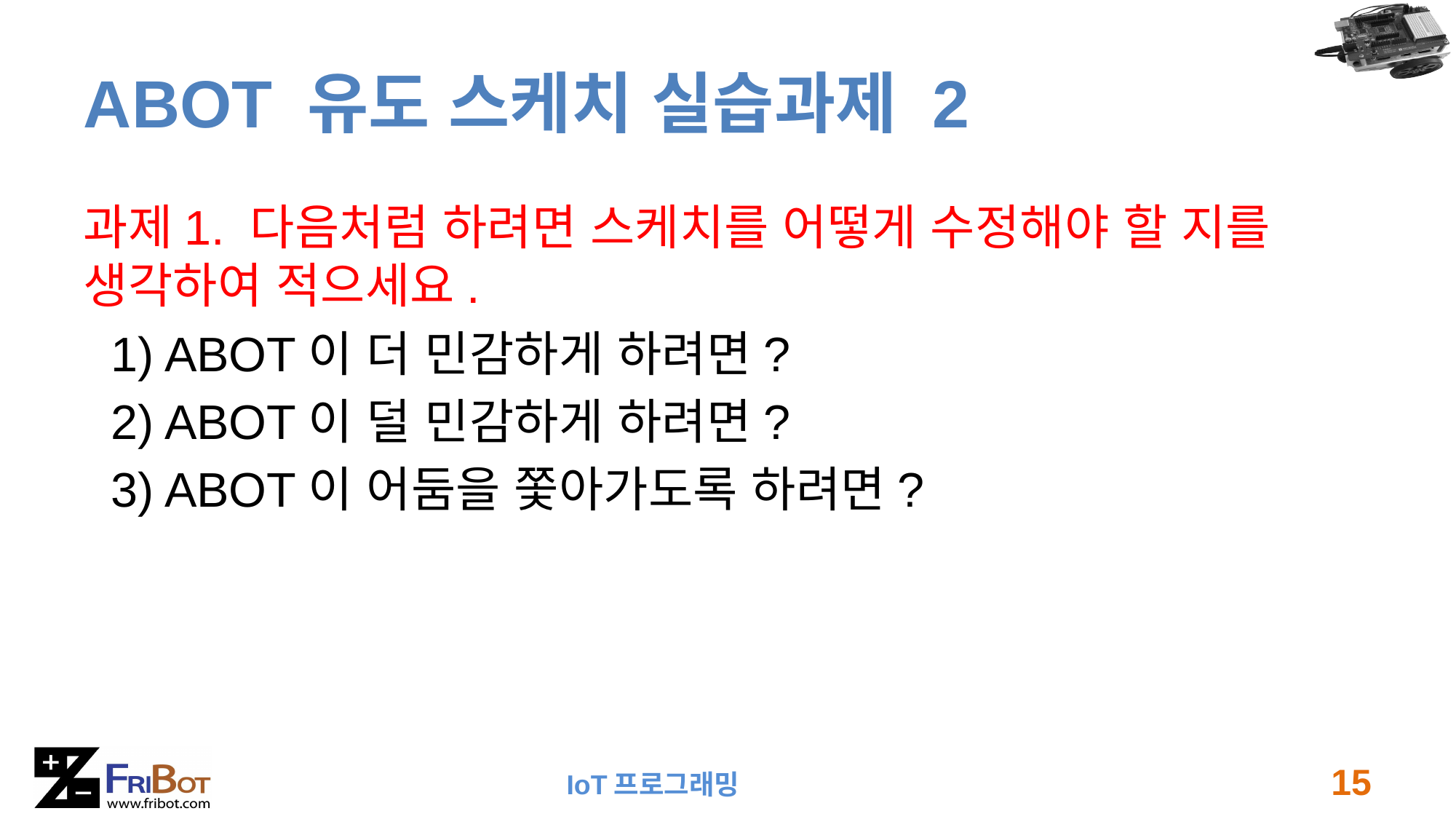

# ABOT 유도 스케치 실습과제 2
과제1. 다음처럼 하려면 스케치를 어떻게 수정해야 할 지를 생각하여 적으세요.
  1) ABOT이 더 민감하게 하려면?
  2) ABOT이 덜 민감하게 하려면?
  3) ABOT이 어둠을 쫓아가도록 하려면?
15